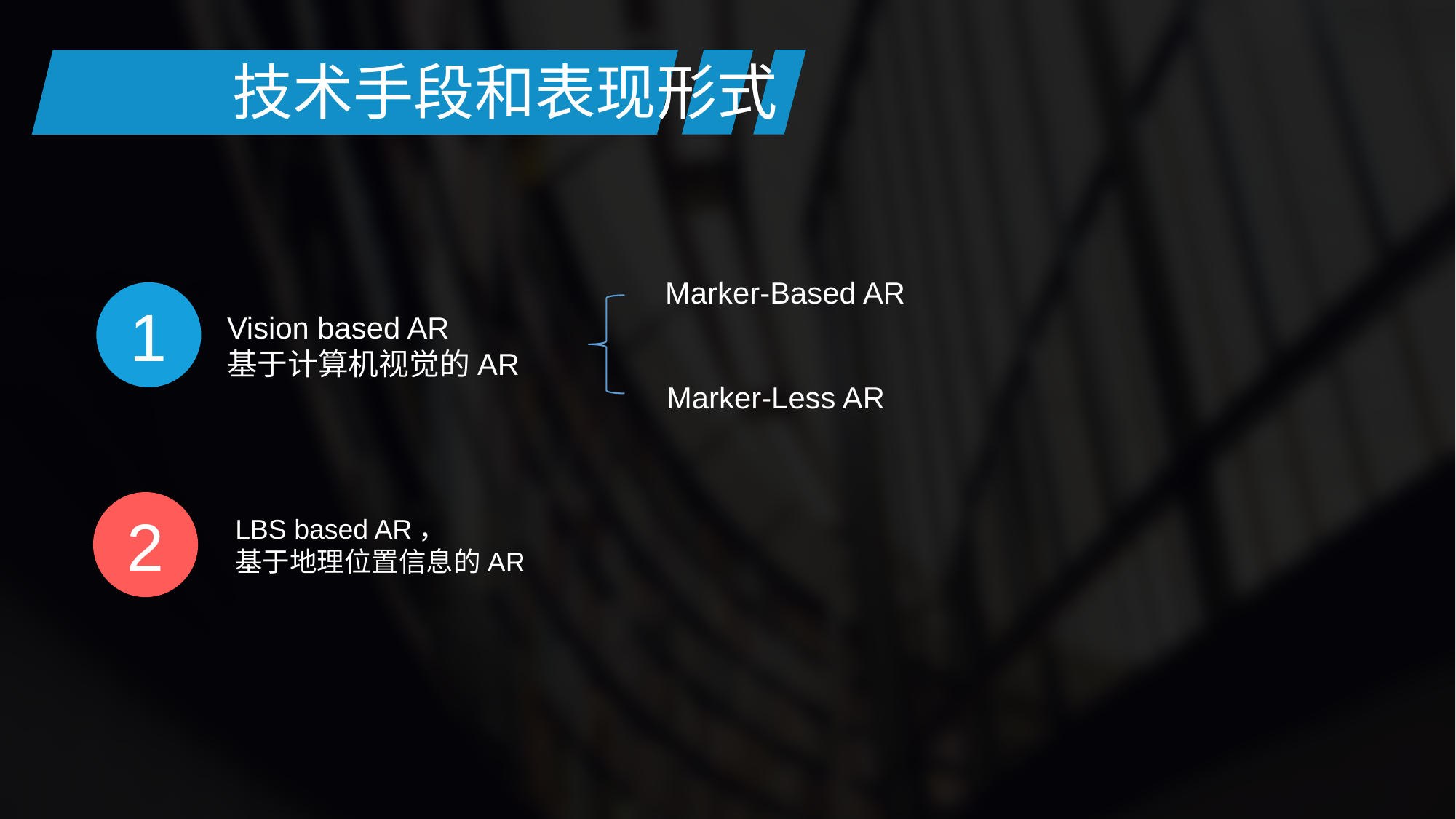

技术手段和表现形式

Marker-Based AR
1

Vision based AR
基于计算机视觉的AR
 Marker-Less AR
2
LBS based AR，
基于地理位置信息的AR